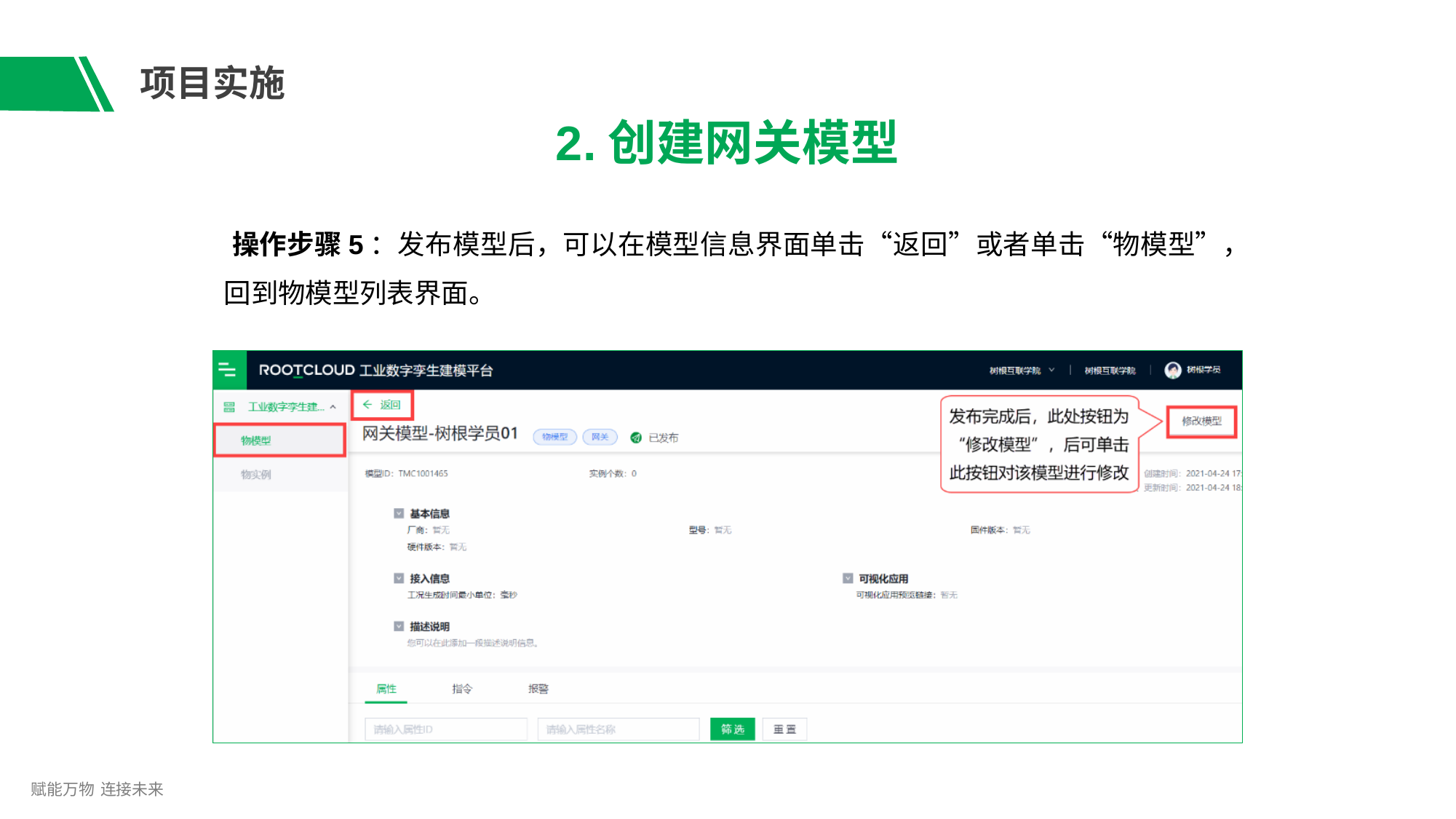

# 项目实施
2.创建网关模型
操作步骤5：发布模型后，可以在模型信息界面单击“返回”或者单击“物模型”，
回到物模型列表界面。

赋能万物 连接未来